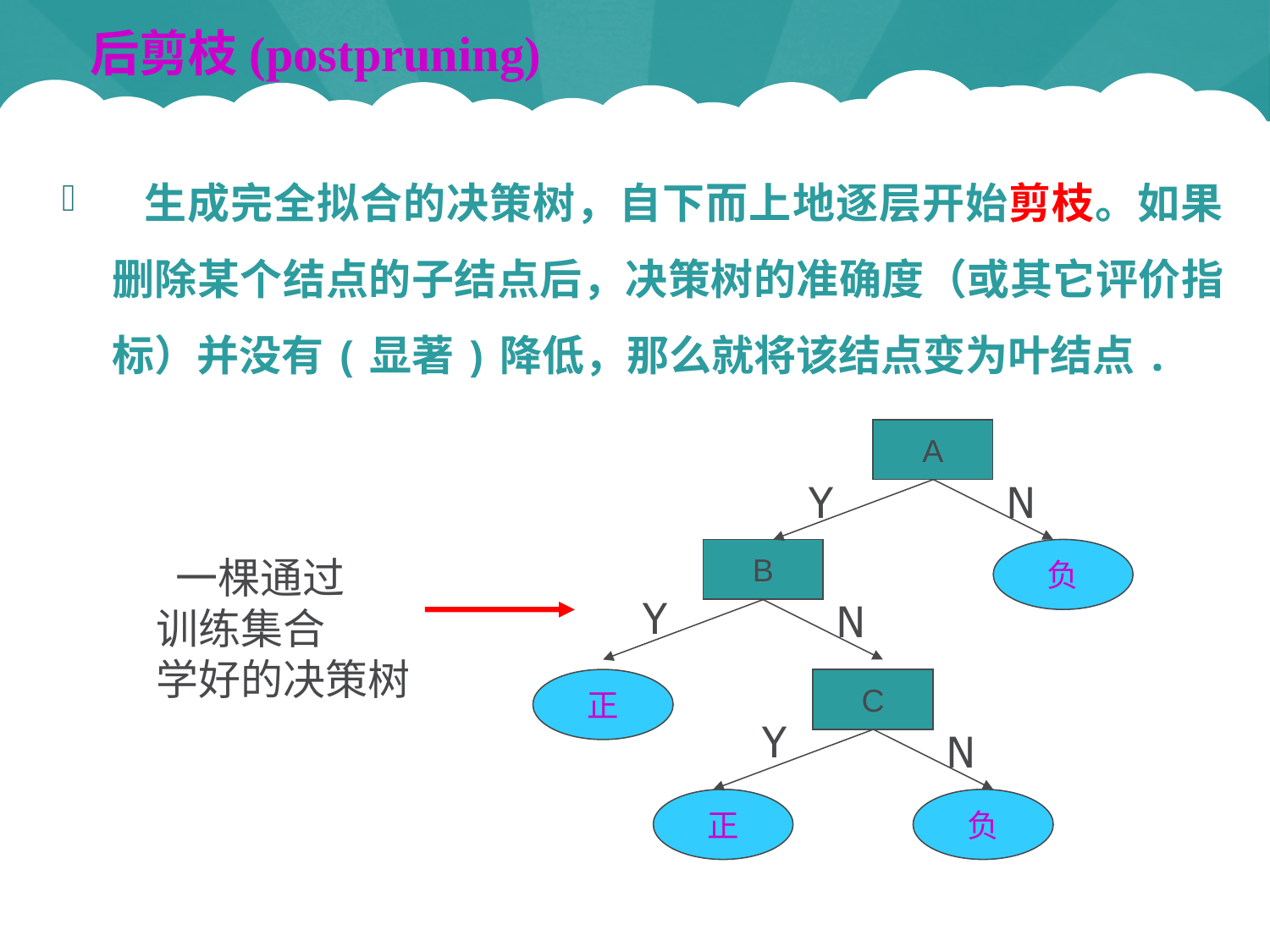

# 后剪枝(postpruning)
  生成完全拟合的决策树，自下而上地逐层开始剪枝。如果删除某个结点的子结点后，决策树的准确度（或其它评价指标）并没有(显著)降低，那么就将该结点变为叶结点.
A
Y
N

B
负
 一棵通过
训练集合
学好的决策树
Y
N

正
C
Y
N

正
负